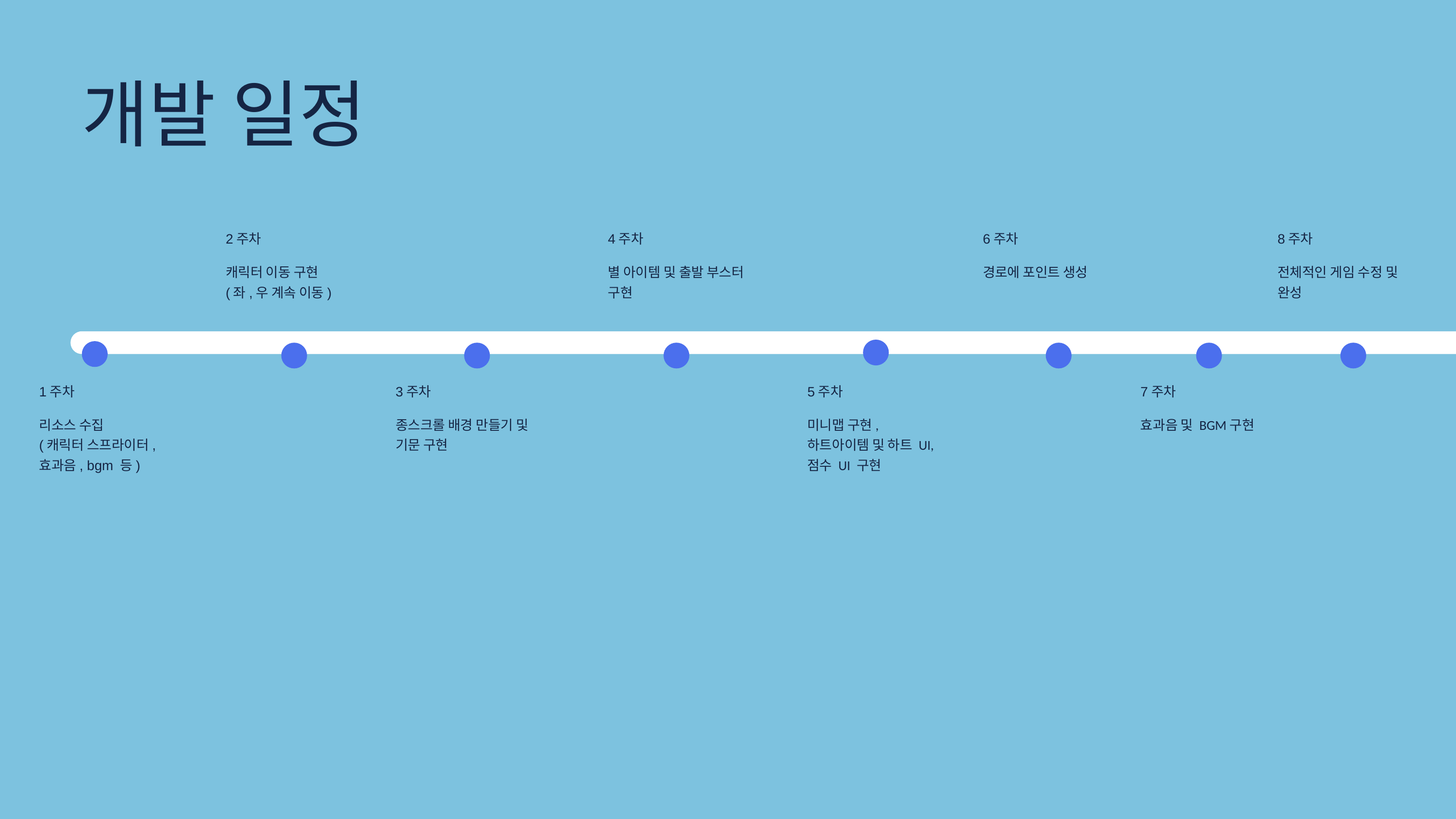

개발 일정
8주차
전체적인 게임 수정 및 완성
2주차
캐릭터 이동 구현
(좌,우 계속 이동)
4주차
별 아이템 및 출발 부스터 구현
6주차
경로에 포인트 생성

1주차
리소스 수집
(캐릭터 스프라이터, 효과음, bgm 등)
3주차
종스크롤 배경 만들기 및 기문 구현
5주차
미니맵 구현, 하트아이템 및 하트 UI,점수 UI 구현
7주차
효과음 및 BGM구현